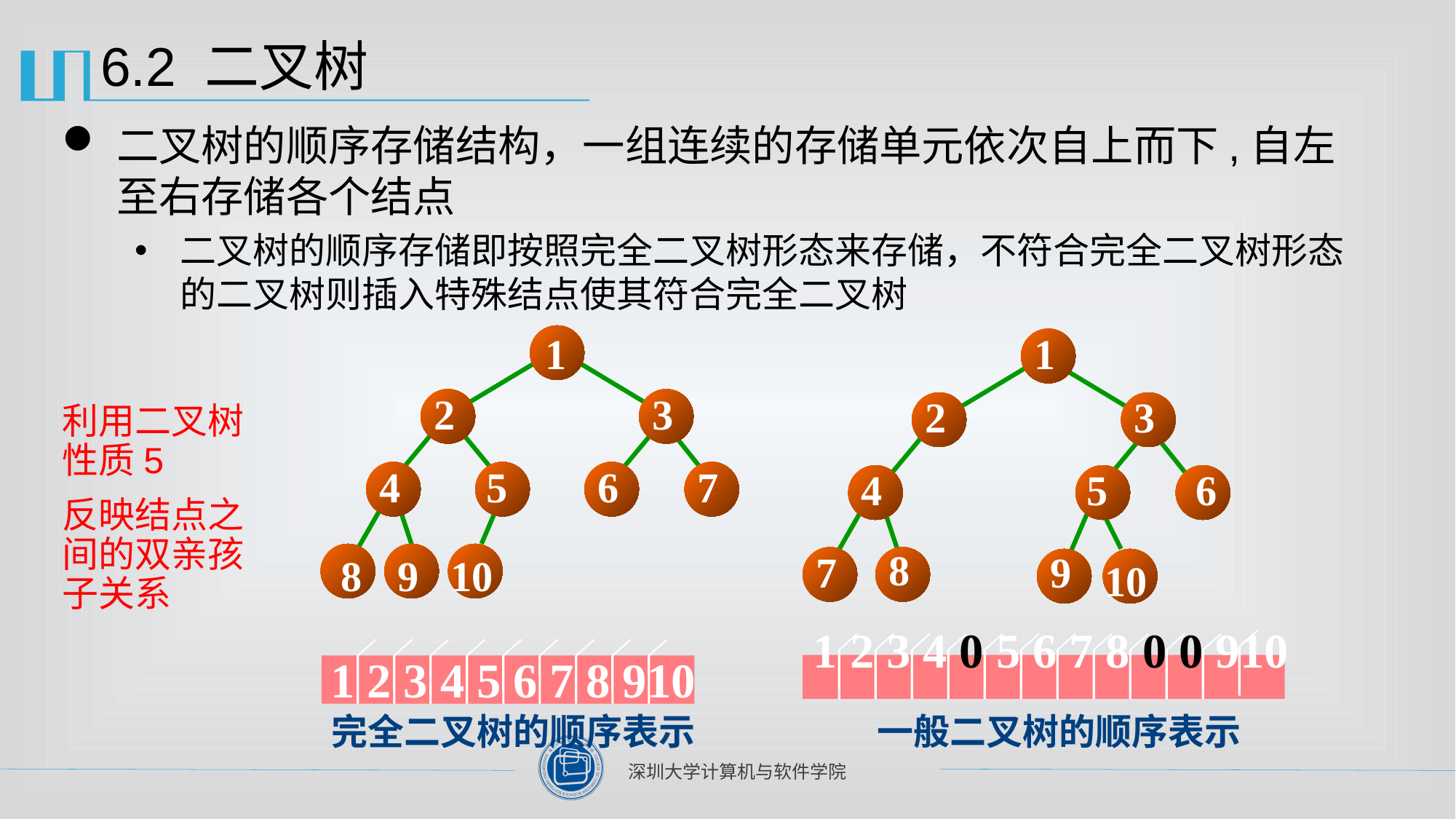

# 6.2 二叉树
二叉树的顺序存储结构，一组连续的存储单元依次自上而下,自左至右存储各个结点
二叉树的顺序存储即按照完全二叉树形态来存储，不符合完全二叉树形态的二叉树则插入特殊结点使其符合完全二叉树

1

2
3

4
5
6

8
7
9

10
9

1

2
3

4
5
6
7

8
9
10

1 2 3 4 5 6 7 8 910

完全二叉树的顺序表示　　　　　一般二叉树的顺序表示

1 2 3 4 0 5 6 7 8 0 0 910

利用二叉树性质5
反映结点之间的双亲孩子关系
22